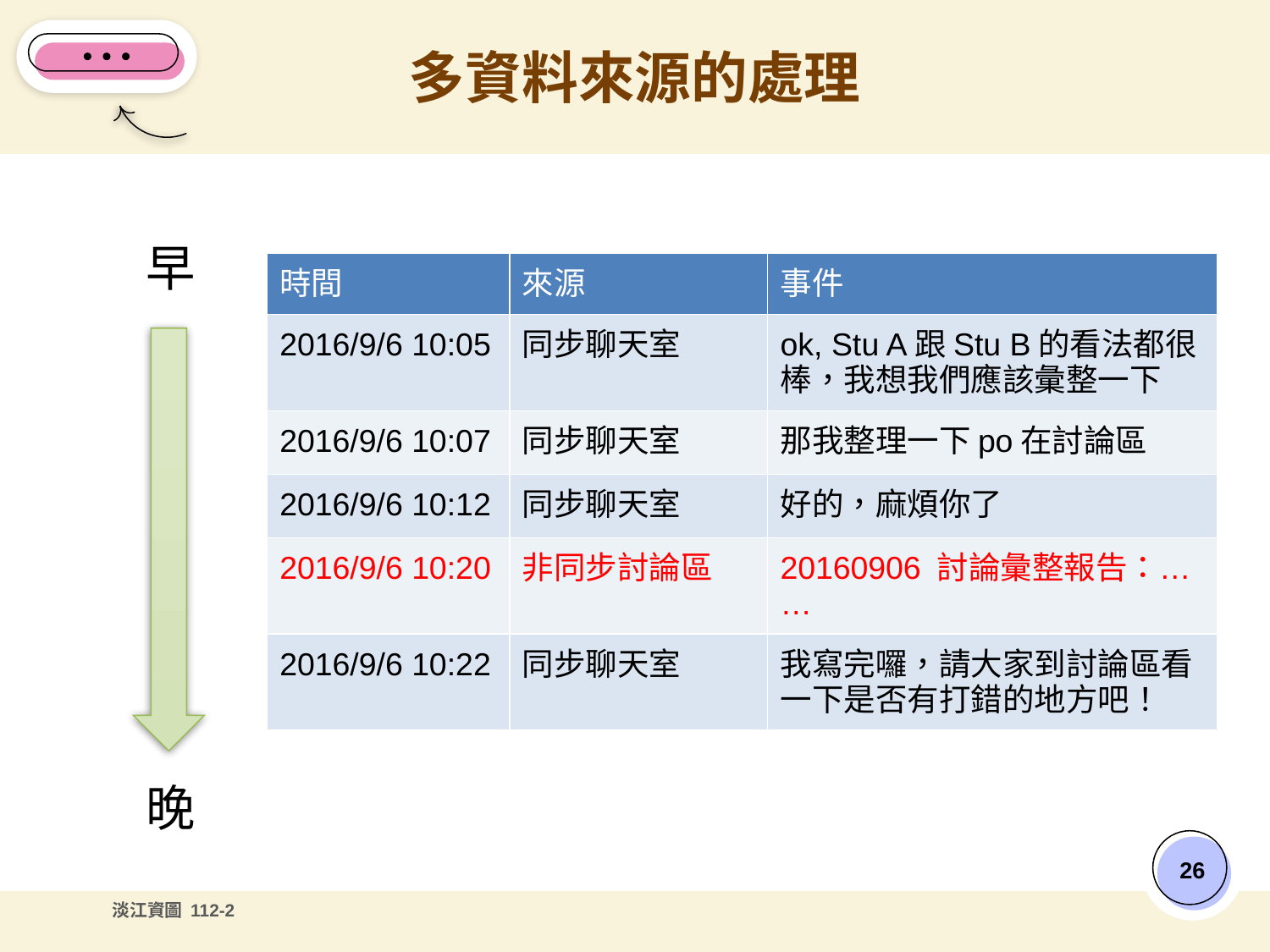

# 多資料來源的處理
早
| 時間 | 來源 | 事件 |
| --- | --- | --- |
| 2016/9/6 10:05 | 同步聊天室 | ok, Stu A跟Stu B的看法都很棒，我想我們應該彙整一下 |
| 2016/9/6 10:07 | 同步聊天室 | 那我整理一下po在討論區 |
| 2016/9/6 10:12 | 同步聊天室 | 好的，麻煩你了 |
| 2016/9/6 10:20 | 非同步討論區 | 20160906 討論彙整報告：…… |
| 2016/9/6 10:22 | 同步聊天室 | 我寫完囉，請大家到討論區看一下是否有打錯的地方吧！ |

晚
26